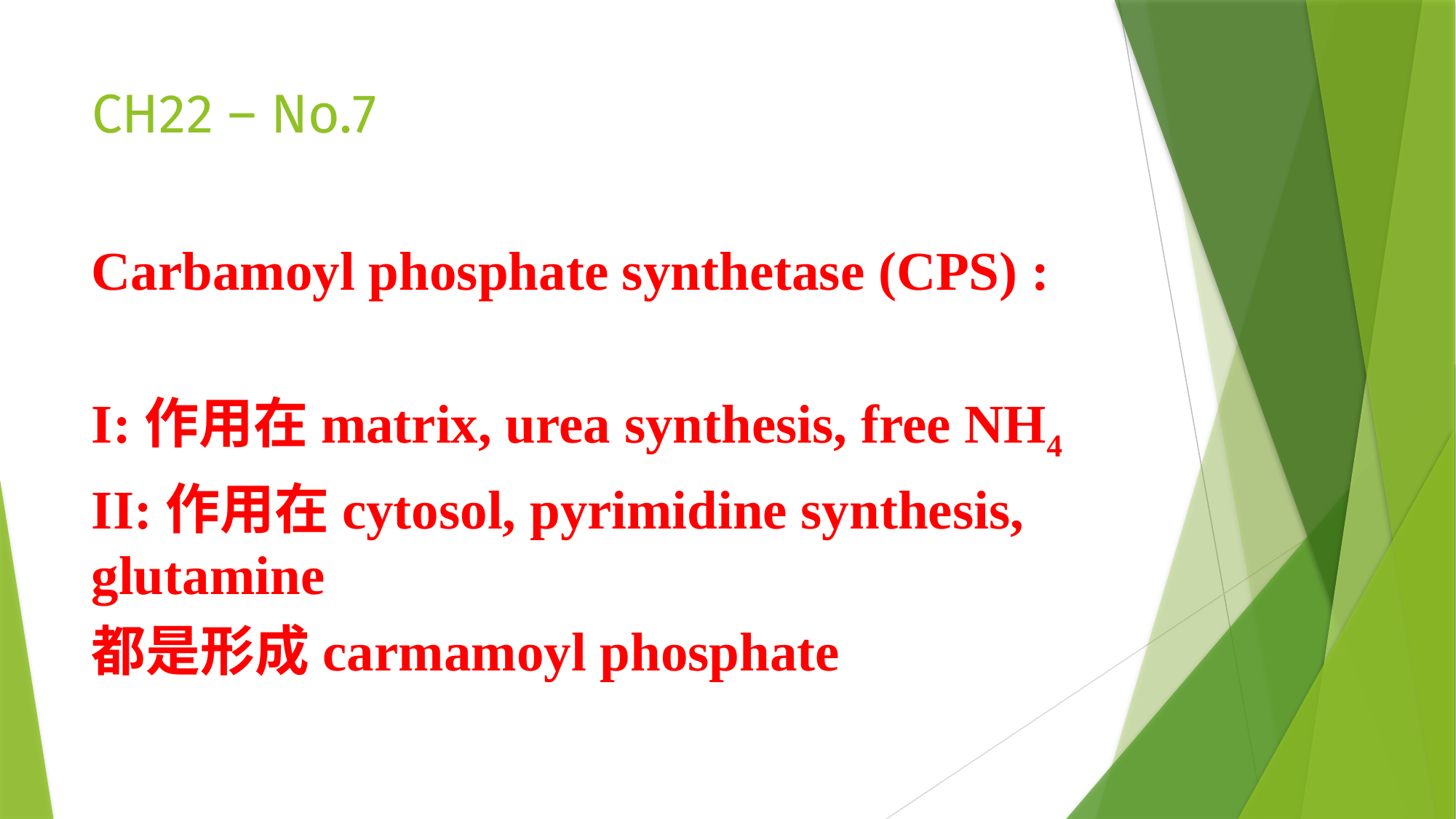

# CH22 – No.7
Carbamoyl phosphate synthetase (CPS) :

I:作用在matrix, urea synthesis, free NH4
II:作用在cytosol, pyrimidine synthesis, glutamine
都是形成carmamoyl phosphate